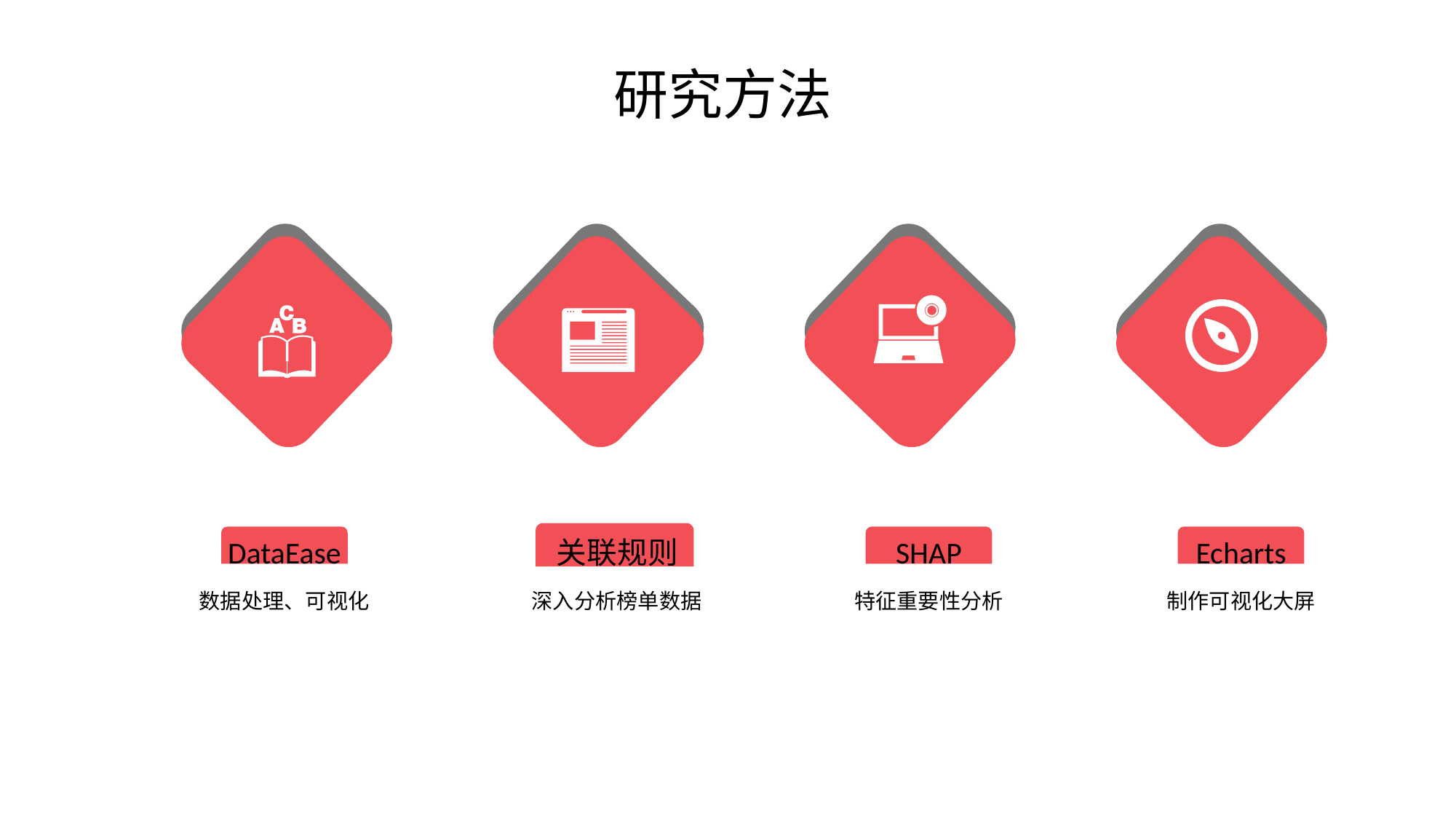

研究方法

关联规则
深入分析榜单数据

DataEase
数据处理、可视化

SHAP
特征重要性分析

Echarts
制作可视化大屏